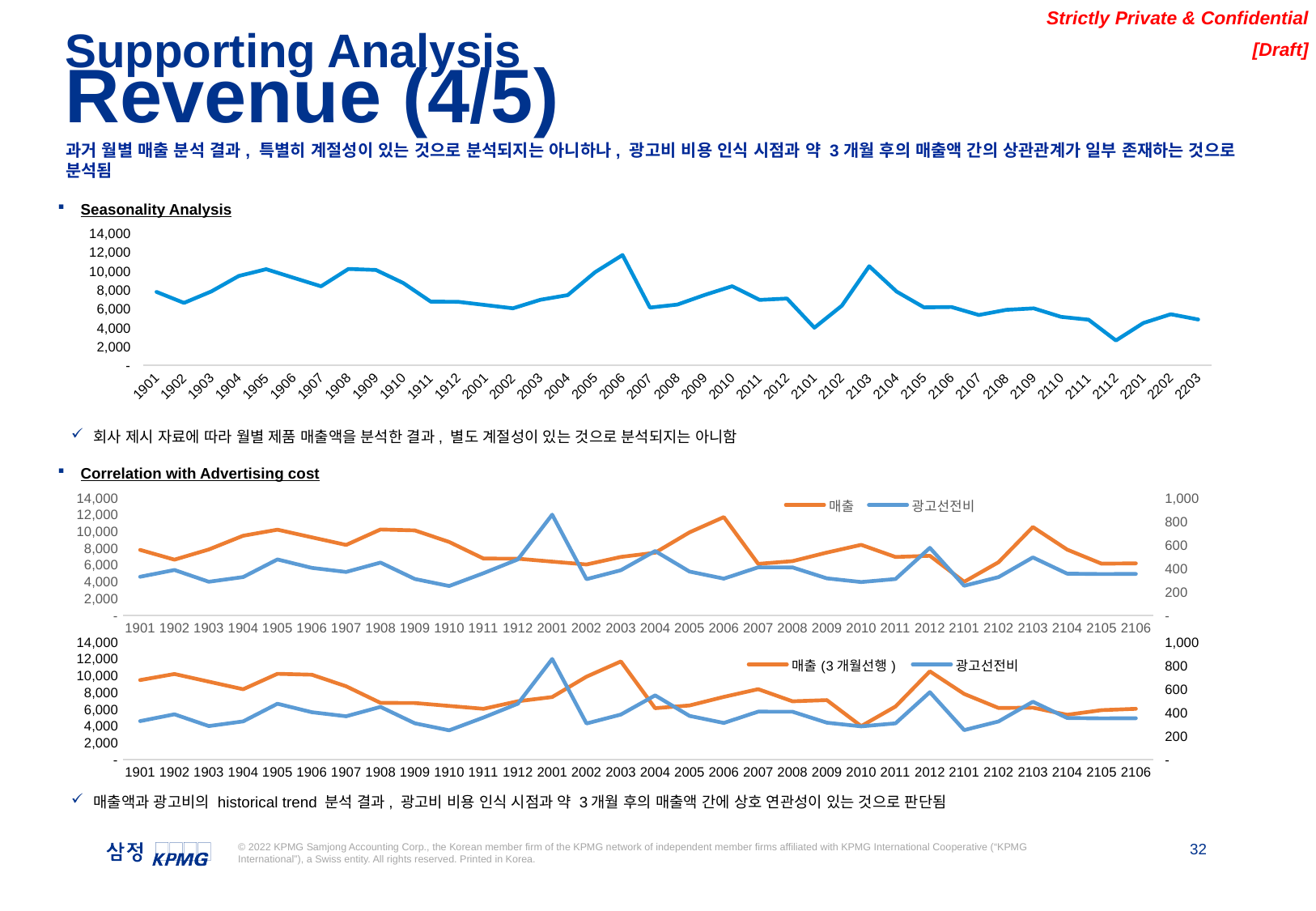

Supporting Analysis
Revenue (4/5)
과거 월별 매출 분석 결과, 특별히 계절성이 있는 것으로 분석되지는 아니하나, 광고비 비용 인식 시점과 약 3개월 후의 매출액 간의 상관관계가 일부 존재하는 것으로 분석됨
Seasonality Analysis

회사 제시 자료에 따라 월별 제품 매출액을 분석한 결과, 별도 계절성이 있는 것으로 분석되지는 아니함

### Chart

| Category |  |
|---|---|
| 1901 | 7797.255668 |
| 1902 | 6632.478788999999 |
| 1903 | 7848.718836999999 |
| 1904 | 9490.262412 |
| 1905 | 10211.957443999998 |
| 1906 | 9298.947959 |
| 1907 | 8391.969860000001 |
| 1908 | 10237.453064000003 |
| 1909 | 10127.267403 |
| 1910 | 8745.526066 |
| 1911 | 6768.315383 |
| 1912 | 6746.304270000001 |
| 2001 | 6403.267984000001 |
| 2002 | 6056.248493 |
| 2003 | 6962.542483 |
| 2004 | 7461.323987 |
| 2005 | 9895.162623999997 |
| 2006 | 11711.413982 |
| 2007 | 6134.400913 |
| 2008 | 6455.199574000001 |
| 2009 | 7477.302946999999 |
| 2010 | 8402.234427000001 |
| 2011 | 6953.732738 |
| 2012 | 7095.267356 |
| 2101 | 3990.813434 |
| 2102 | 6333.871774 |
| 2103 | 10526.504669 |
| 2104 | 7831.160714000001 |
| 2105 | 6154.217252999999 |
| 2106 | 6197.149267999999 |
| 2107 | 5344.672192000001 |
| 2108 | 5896.806071 |
| 2109 | 6055.76996 |
| 2110 | 5146.947726 |
| 2111 | 4842.720088 |
| 2112 | 2639.0415100000005 |
| 2201 | 4495.926471999999 |
| 2202 | 5424.067174000001 |
| 2203 | 4867.217702999999 |
Correlation with Advertising cost

매출액과 광고비의 historical trend 분석 결과, 광고비 비용 인식 시점과 약 3개월 후의 매출액 간에 상호 연관성이 있는 것으로 판단됨

### Chart

| Category | 매출 | 광고선전비 |
|---|---|---|
| 1901 | 7797.255668 | 328.038278 |
| 1902 | 6632.478788999999 | 386.022913 |
| 1903 | 7848.718836999999 | 285.686928 |
| 1904 | 9490.262412 | 325.399831 |
| 1905 | 10211.957443999998 | 475.888567 |
| 1906 | 9298.947959 | 403.637662 |
| 1907 | 8391.969860000001 | 369.205304 |
| 1908 | 10237.453064000003 | 449.235391 |
| 1909 | 10127.267403 | 309.13053 |
| 1910 | 8745.526066 | 248.835095 |
| 1911 | 6768.315383 | 358.388135 |
| 1912 | 6746.304270000001 | 476.064328 |
| 2001 | 6403.267984000001 | 857.610749 |
| 2002 | 6056.248493 | 307.515483 |
| 2003 | 6962.542483 | 383.830004 |
| 2004 | 7461.323987 | 547.244512 |
| 2005 | 9895.162623999997 | 372.236125 |
| 2006 | 11711.413982 | 311.989175 |
| 2007 | 6134.400913 | 408.526234 |
| 2008 | 6455.199574000001 | 408.067299 |
| 2009 | 7477.302946999999 | 314.686207 |
| 2010 | 8402.234427000001 | 283.183856 |
| 2011 | 6953.732738 | 308.690258 |
| 2012 | 7095.267356 | 574.559584 |
| 2101 | 3990.813434 | 250.87598 |
| 2102 | 6333.871774 | 325.118305 |
| 2103 | 10526.504669 | 493.10426 |
| 2104 | 7831.160714000001 | 354.292533 |
| 2105 | 6154.217252999999 | 351.061152 |
| 2106 | 6197.149267999999 | 352.261873 |

### Chart

| Category | 매출(3개월선행) | 광고선전비 |
|---|---|---|
| 1901 | 9490.262412 | 328.038278 |
| 1902 | 10211.957443999998 | 386.022913 |
| 1903 | 9298.947959 | 285.686928 |
| 1904 | 8391.969860000001 | 325.399831 |
| 1905 | 10237.453064000003 | 475.888567 |
| 1906 | 10127.267403 | 403.637662 |
| 1907 | 8745.526066 | 369.205304 |
| 1908 | 6768.315383 | 449.235391 |
| 1909 | 6746.304270000001 | 309.13053 |
| 1910 | 6403.267984000001 | 248.835095 |
| 1911 | 6056.248493 | 358.388135 |
| 1912 | 6962.542483 | 476.064328 |
| 2001 | 7461.323987 | 857.610749 |
| 2002 | 9895.162623999997 | 307.515483 |
| 2003 | 11711.413982 | 383.830004 |
| 2004 | 6134.400913 | 547.244512 |
| 2005 | 6455.199574000001 | 372.236125 |
| 2006 | 7477.302946999999 | 311.989175 |
| 2007 | 8402.234427000001 | 408.526234 |
| 2008 | 6953.732738 | 408.067299 |
| 2009 | 7095.267356 | 314.686207 |
| 2010 | 3990.813434 | 283.183856 |
| 2011 | 6333.871774 | 308.690258 |
| 2012 | 10526.504669 | 574.559584 |
| 2101 | 7831.160714000001 | 250.87598 |
| 2102 | 6154.217252999999 | 325.118305 |
| 2103 | 6197.149267999999 | 493.10426 |
| 2104 | 5344.672192000001 | 354.292533 |
| 2105 | 5896.806071 | 351.061152 |
| 2106 | 6055.76996 | 352.261873 |